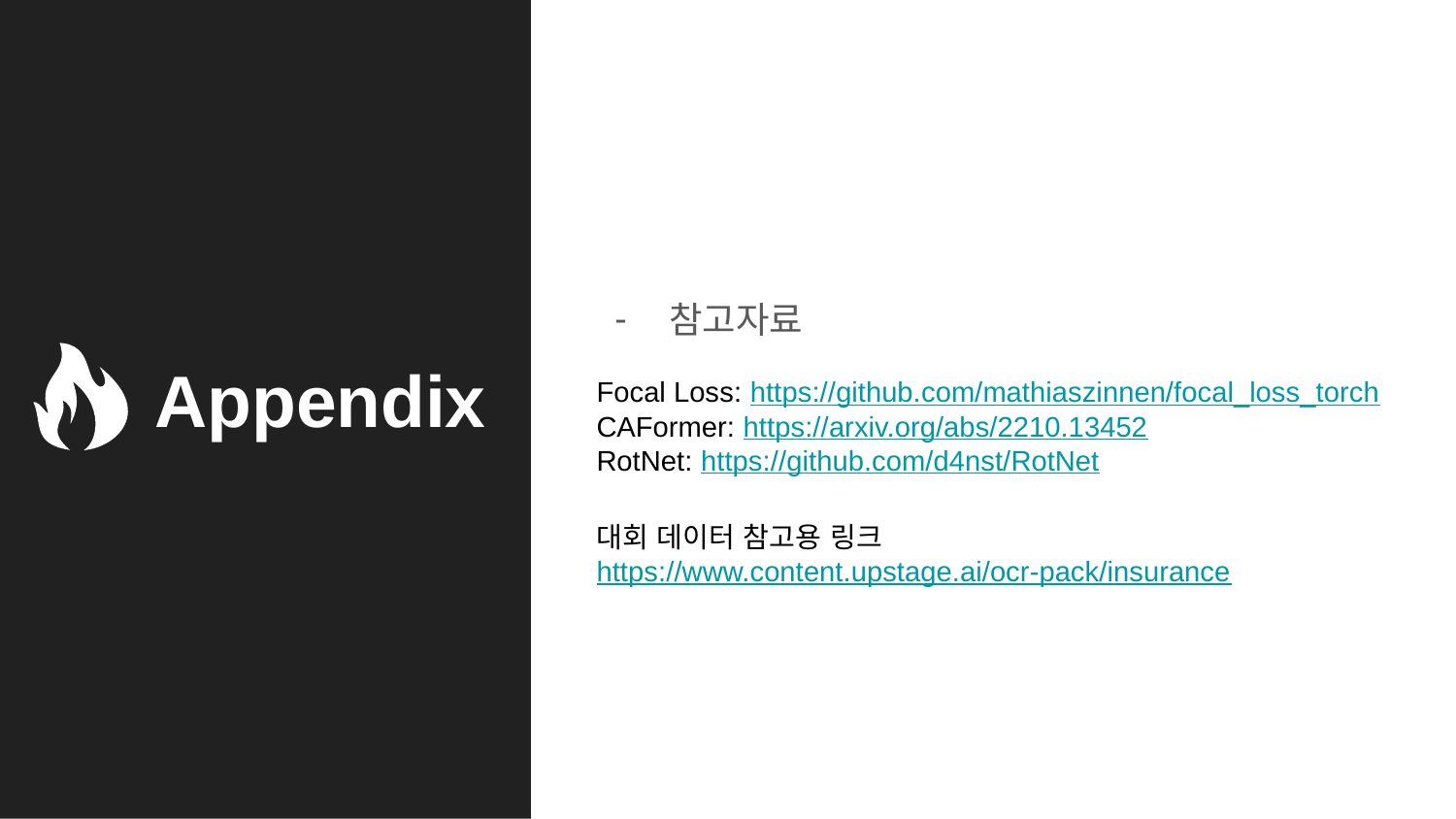

참고자료

Focal Loss: https://github.com/mathiaszinnen/focal_loss_torch
CAFormer: https://arxiv.org/abs/2210.13452
RotNet: https://github.com/d4nst/RotNet

대회 데이터 참고용 링크
https://www.content.upstage.ai/ocr-pack/insurance

Appendix